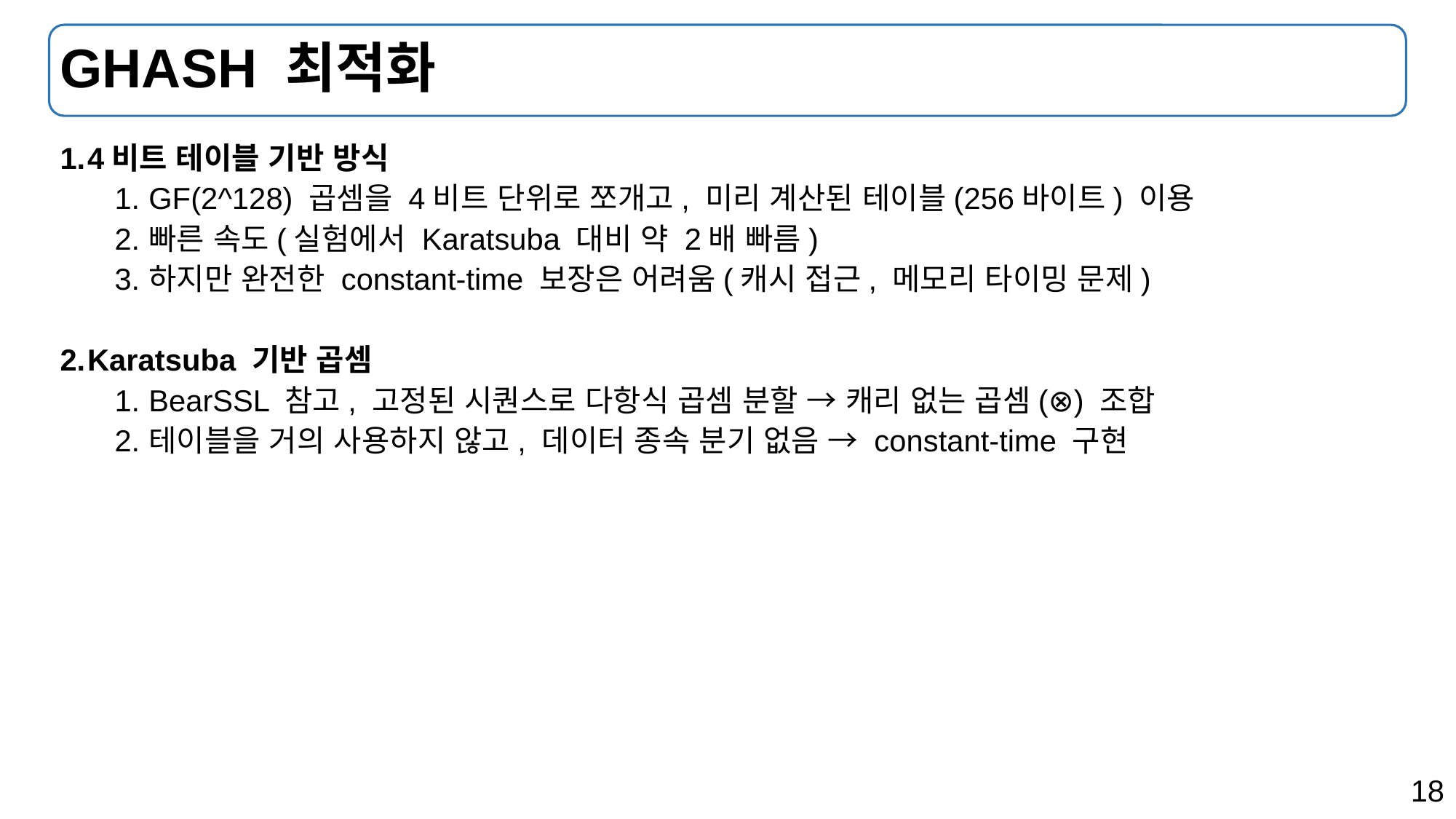

# GHASH 최적화
4비트 테이블 기반 방식
GF(2^128) 곱셈을 4비트 단위로 쪼개고, 미리 계산된 테이블(256바이트) 이용
빠른 속도(실험에서 Karatsuba 대비 약 2배 빠름)
하지만 완전한 constant-time 보장은 어려움(캐시 접근, 메모리 타이밍 문제)
Karatsuba 기반 곱셈
BearSSL 참고, 고정된 시퀀스로 다항식 곱셈 분할 → 캐리 없는 곱셈(⊗) 조합
테이블을 거의 사용하지 않고, 데이터 종속 분기 없음 → constant-time 구현